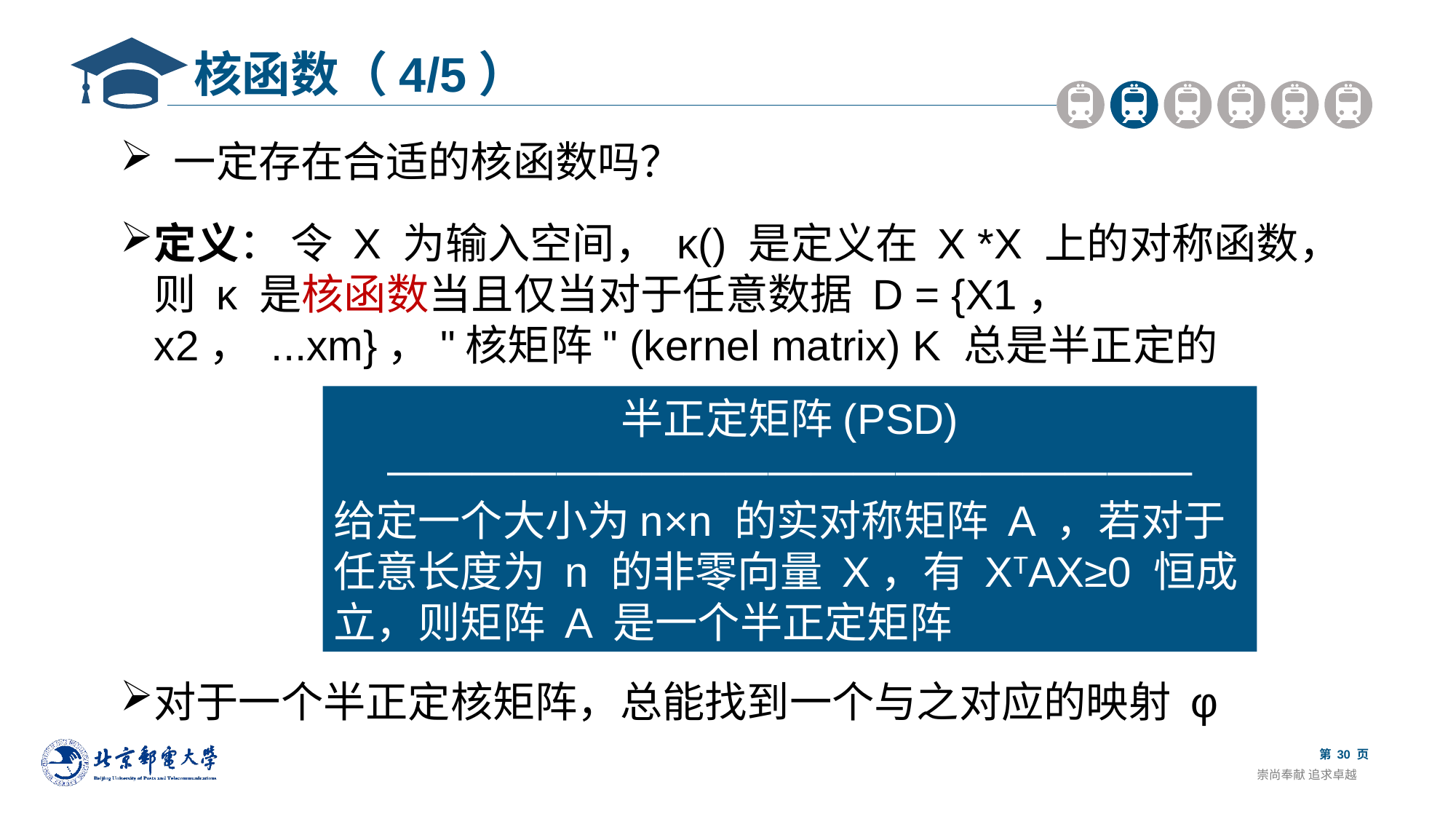

核函数（4/5）
 一定存在合适的核函数吗？

定义： 令 X 为输入空间， κ() 是定义在 X *X 上的对称函数，则 κ 是核函数当且仅当对于任意数据 D = {X1， x2， ...xm}，"核矩阵" (kernel matrix) K 总是半正定的

对于一个半正定核矩阵，总能找到一个与之对应的映射 φ

半正定矩阵(PSD)
———————————————————
给定一个大小为n×n 的实对称矩阵 A ，若对于任意长度为 n 的非零向量 X，有 XTAX≥0 恒成立，则矩阵 A 是一个半正定矩阵
第 30 页
崇尚奉献 追求卓越